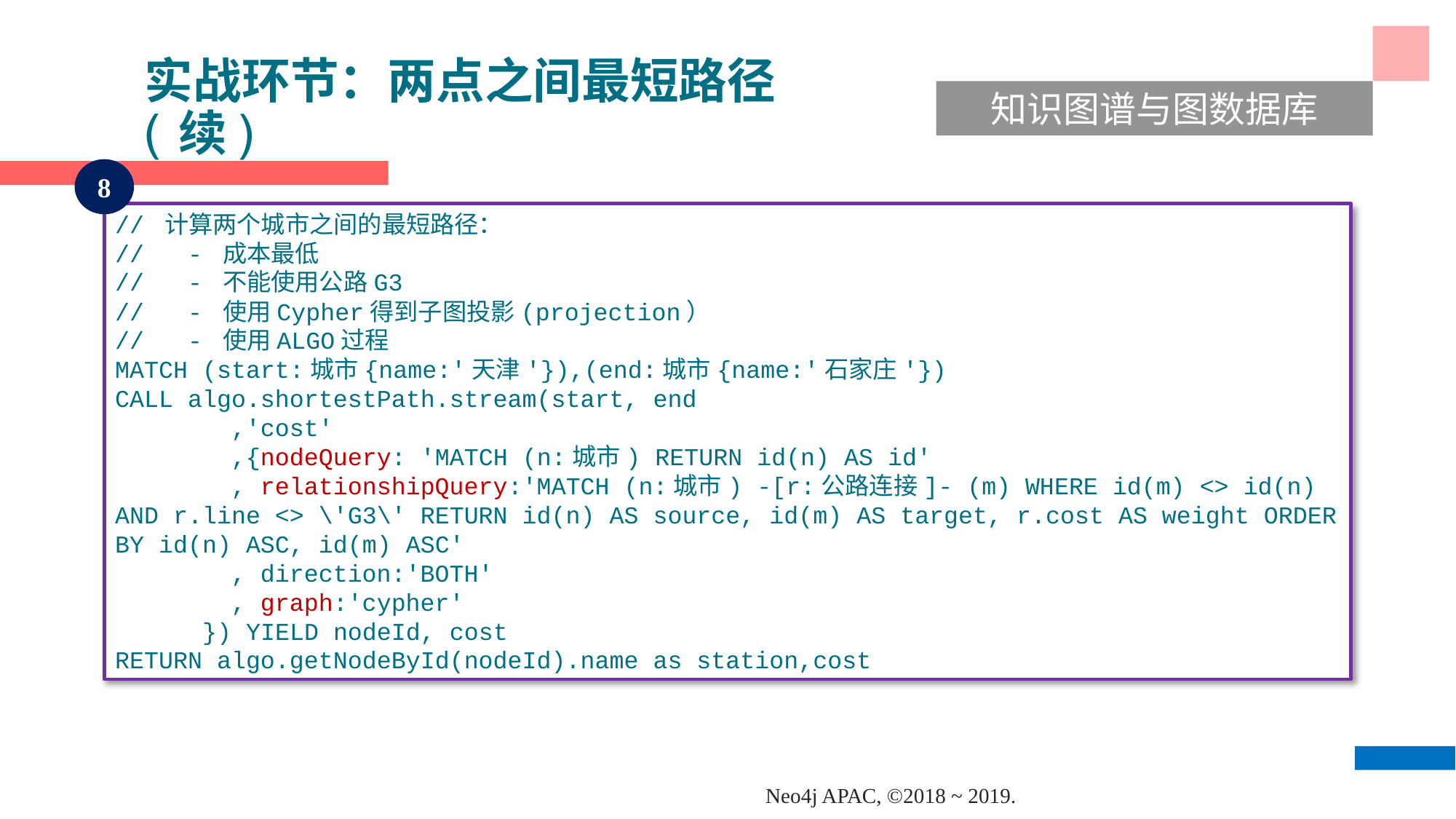

实战环节：两点之间最短路径(续)
知识图谱与图数据库
8
// 计算两个城市之间的最短路径：
//   - 成本最低
//   - 不能使用公路G3
//   - 使用Cypher得到子图投影(projection）
//   - 使用ALGO过程
MATCH (start:城市{name:'天津'}),(end:城市{name:'石家庄'})
CALL algo.shortestPath.stream(start, end
        ,'cost'
        ,{nodeQuery: 'MATCH (n:城市) RETURN id(n) AS id'
        , relationshipQuery:'MATCH (n:城市) -[r:公路连接]- (m) WHERE id(m) <> id(n) AND r.line <> \'G3\' RETURN id(n) AS source, id(m) AS target, r.cost AS weight ORDER BY id(n) ASC, id(m) ASC'
        , direction:'BOTH'
        , graph:'cypher'
      }) YIELD nodeId, cost
RETURN algo.getNodeById(nodeId).name as station,cost